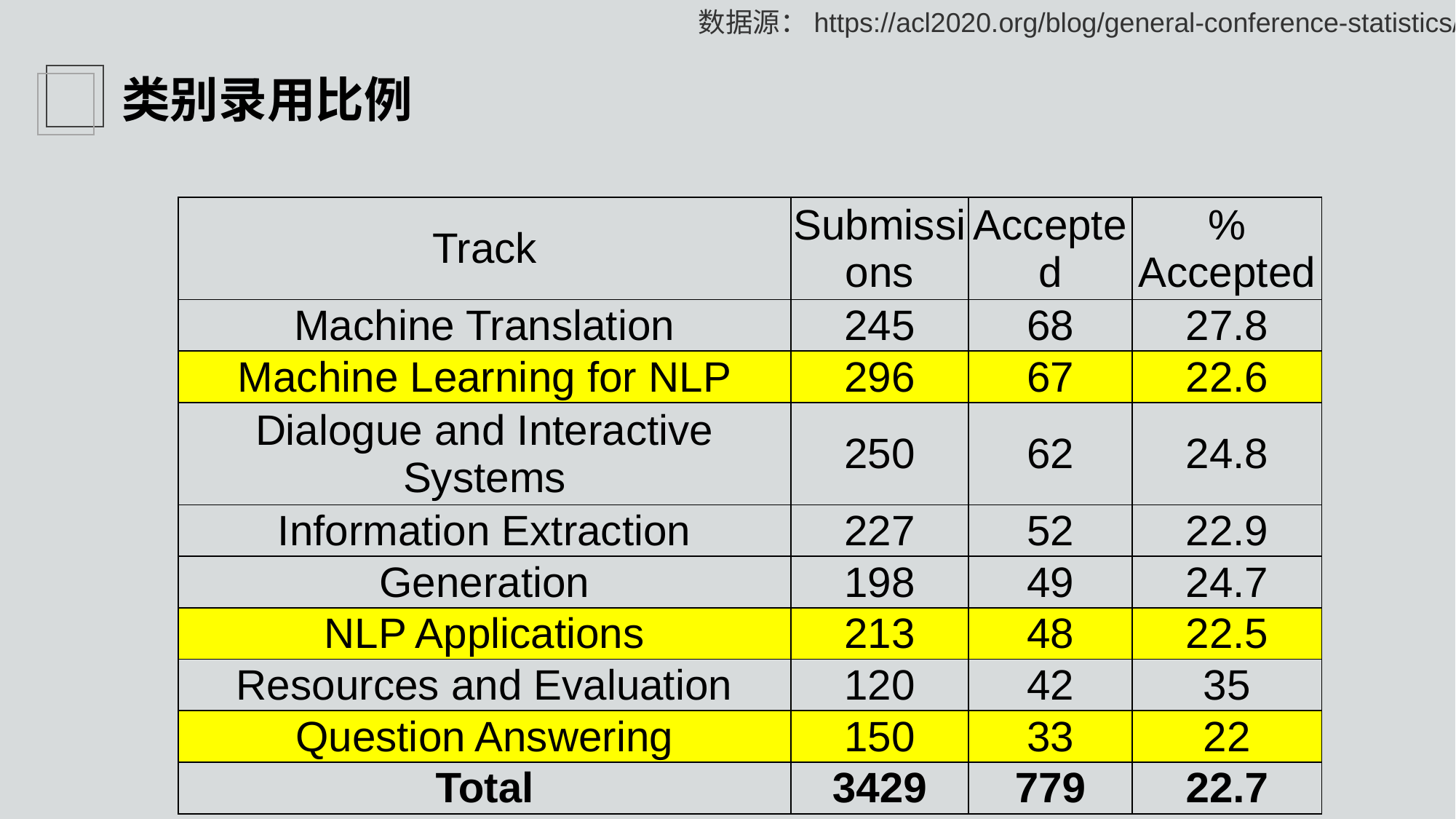

数据源：https://acl2020.org/blog/general-conference-statistics/
类别录用比例
| Track | Submissions | Accepted | % Accepted |
| --- | --- | --- | --- |
| Machine Translation | 245 | 68 | 27.8 |
| Machine Learning for NLP | 296 | 67 | 22.6 |
| Dialogue and Interactive Systems | 250 | 62 | 24.8 |
| Information Extraction | 227 | 52 | 22.9 |
| Generation | 198 | 49 | 24.7 |
| NLP Applications | 213 | 48 | 22.5 |
| Resources and Evaluation | 120 | 42 | 35 |
| Question Answering | 150 | 33 | 22 |
| Total | 3429 | 779 | 22.7 |